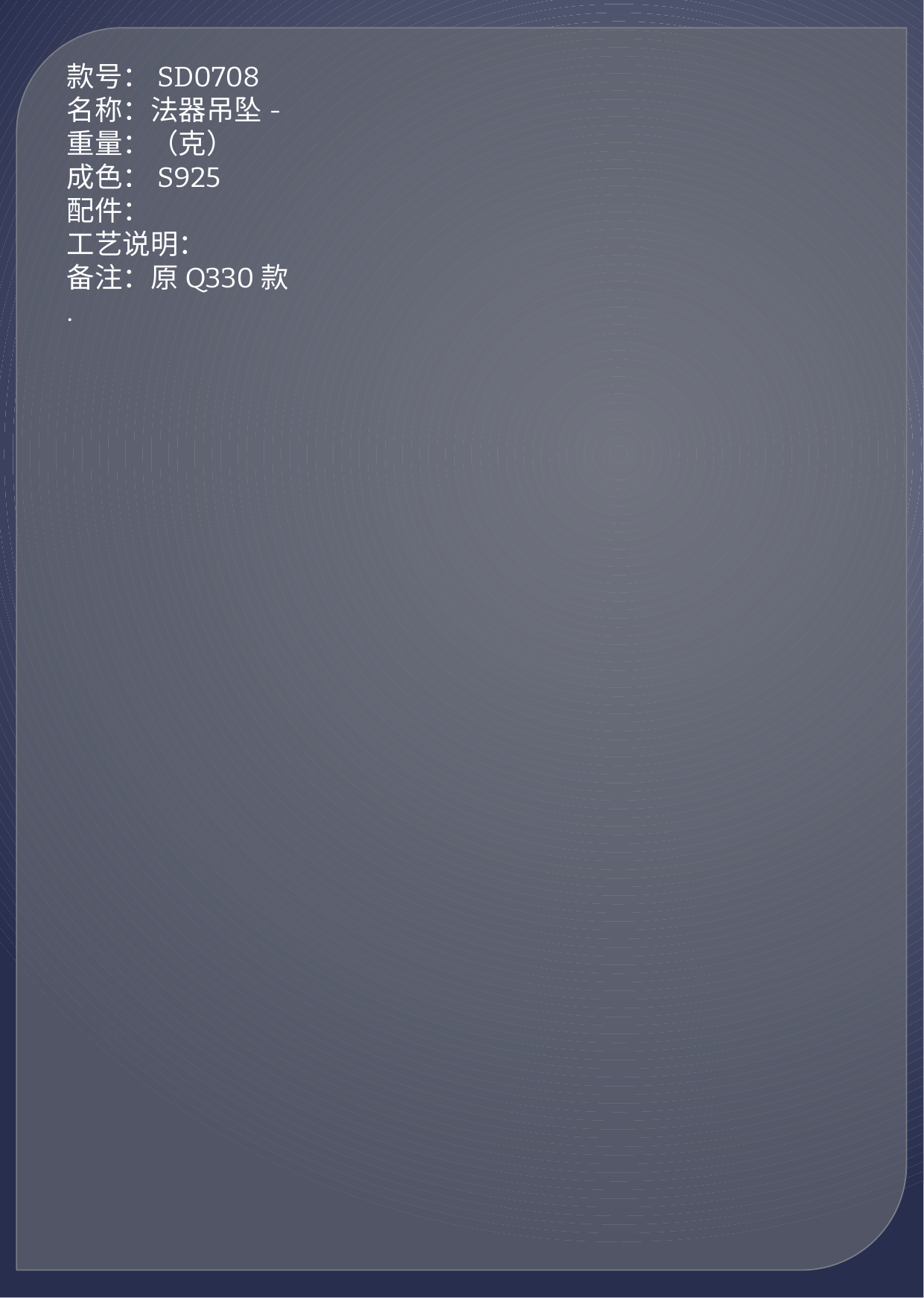

款号：SD0708
名称：法器吊坠-
重量：（克）
成色：S925
配件：
工艺说明：
备注：原Q330款
.